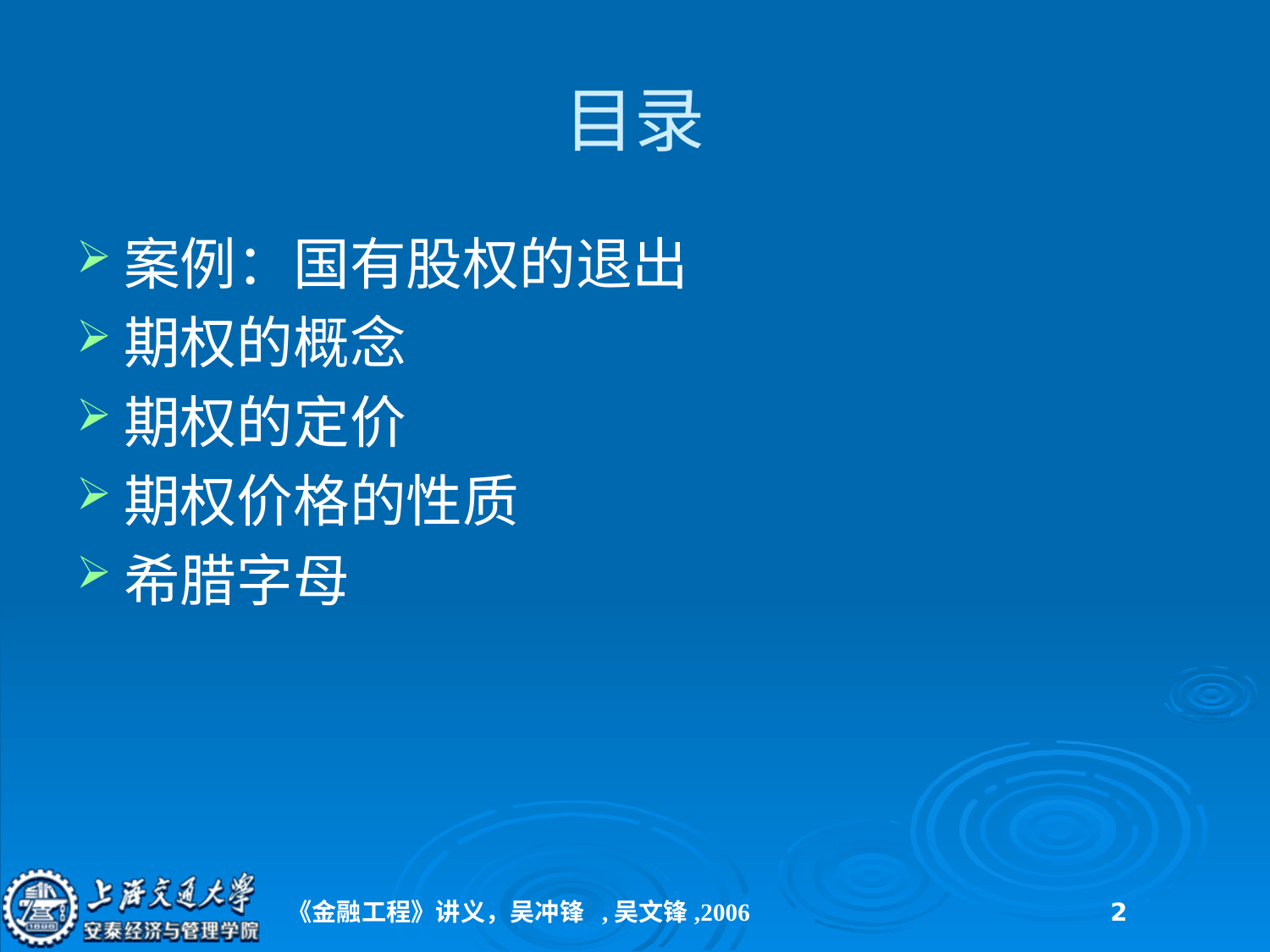

# 目录
案例：国有股权的退出
期权的概念
期权的定价
期权价格的性质
希腊字母